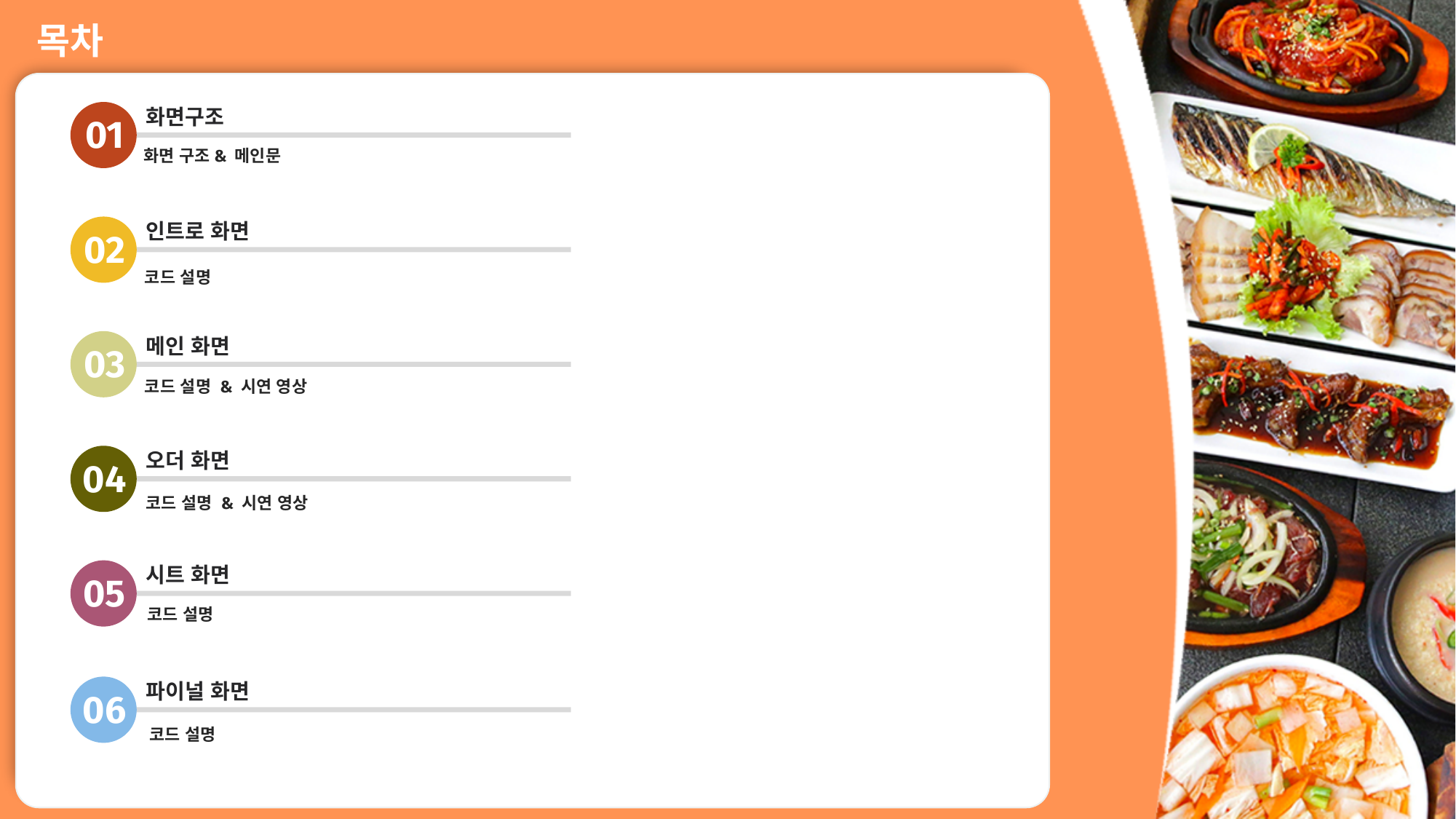

목차

화면구조

01
화면 구조& 메인문
인트로 화면
코드 설명

02
메인 화면

03
코드 설명 & 시연 영상
오더 화면

04
코드 설명 & 시연 영상
시트 화면

05
코드 설명
파이널 화면

06
코드 설명